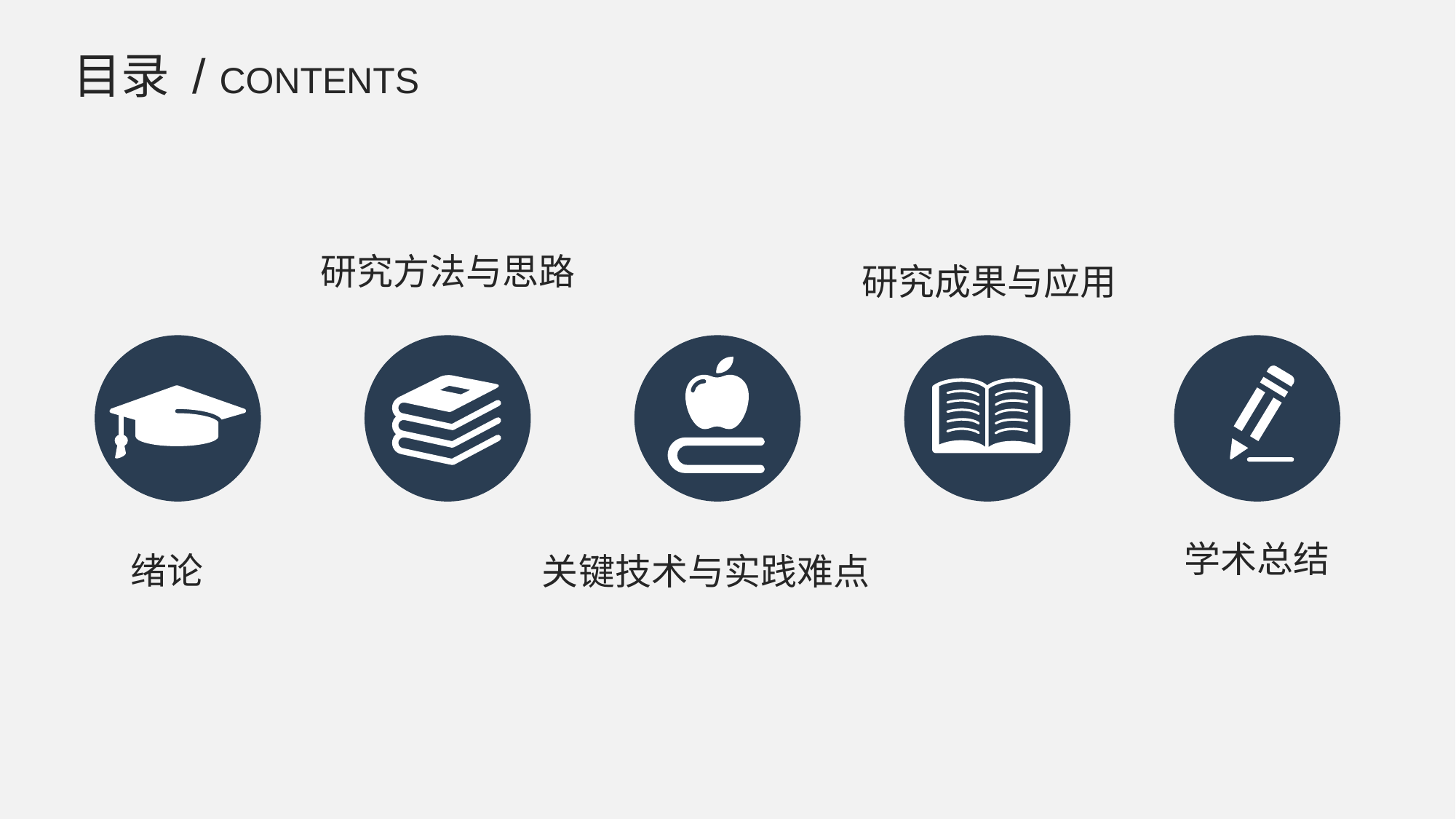

目录 / CONTENTS
研究方法与思路
研究成果与应用

学术总结
绪论
关键技术与实践难点